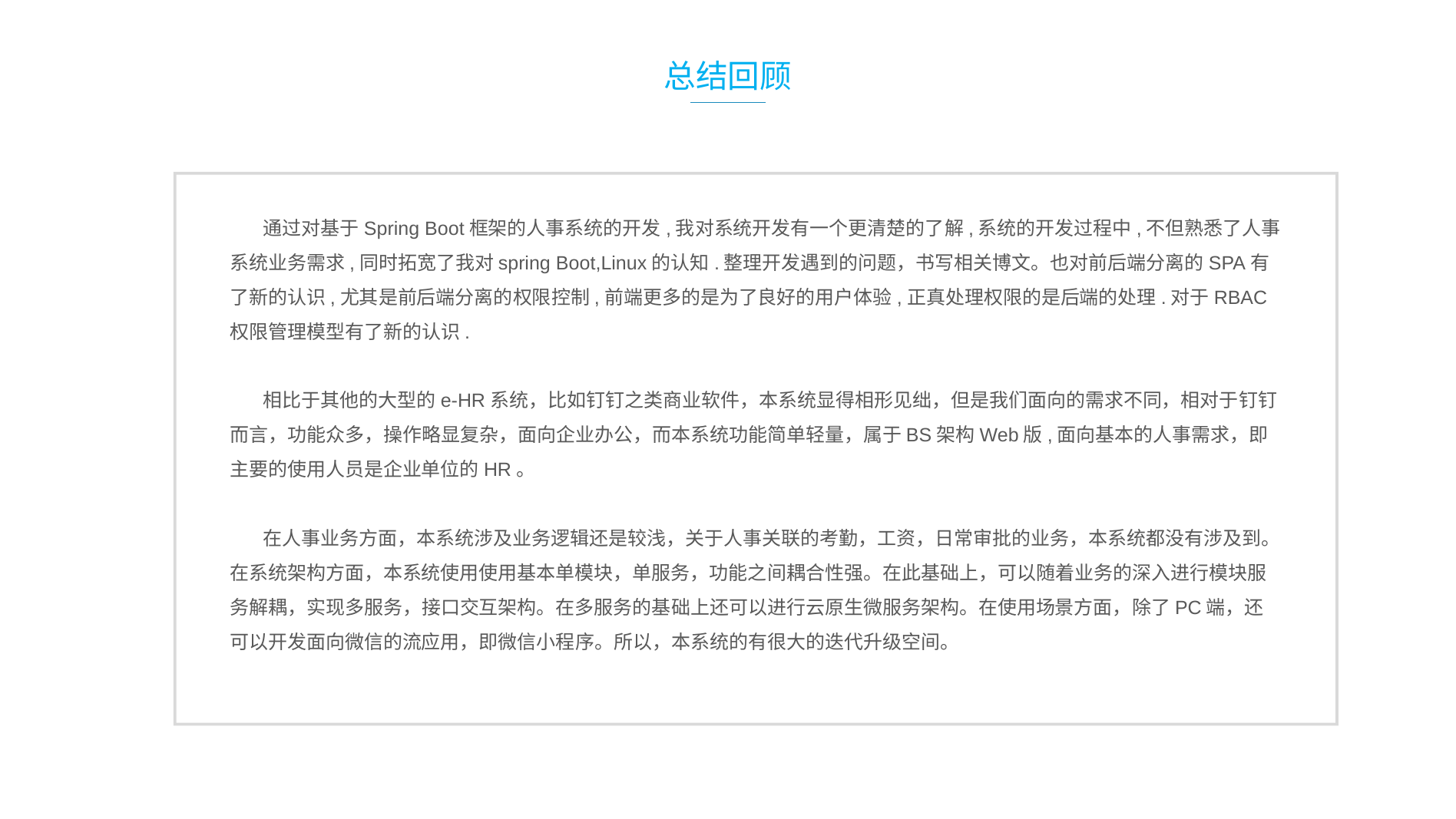

总结回顾

通过对基于Spring Boot框架的人事系统的开发,我对系统开发有一个更清楚的了解,系统的开发过程中,不但熟悉了人事系统业务需求,同时拓宽了我对spring Boot,Linux的认知.整理开发遇到的问题，书写相关博文。也对前后端分离的SPA有了新的认识,尤其是前后端分离的权限控制,前端更多的是为了良好的用户体验,正真处理权限的是后端的处理.对于RBAC权限管理模型有了新的认识.

相比于其他的大型的e-HR系统，比如钉钉之类商业软件，本系统显得相形见绌，但是我们面向的需求不同，相对于钉钉而言，功能众多，操作略显复杂，面向企业办公，而本系统功能简单轻量，属于BS架构Web版,面向基本的人事需求，即主要的使用人员是企业单位的HR。

在人事业务方面，本系统涉及业务逻辑还是较浅，关于人事关联的考勤，工资，日常审批的业务，本系统都没有涉及到。在系统架构方面，本系统使用使用基本单模块，单服务，功能之间耦合性强。在此基础上，可以随着业务的深入进行模块服务解耦，实现多服务，接口交互架构。在多服务的基础上还可以进行云原生微服务架构。在使用场景方面，除了PC端，还可以开发面向微信的流应用，即微信小程序。所以，本系统的有很大的迭代升级空间。
耗时多
效率低下
浪费人力
极易出现错误